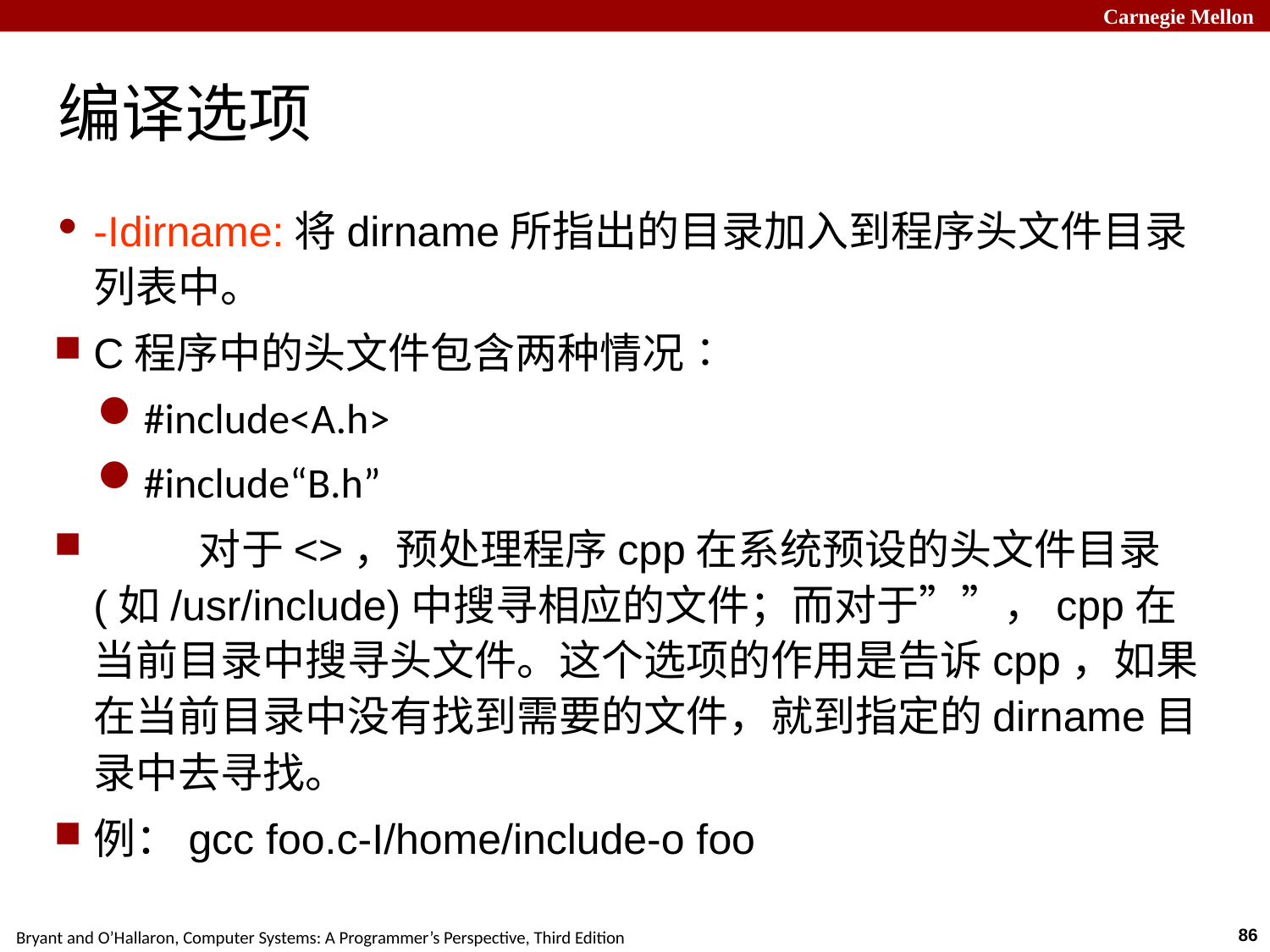

# 编译选项
-Idirname:将dirname所指出的目录加入到程序头文件目录列表中。
C程序中的头文件包含两种情况∶
#include<A.h>
#include“B.h”
          对于<>，预处理程序cpp在系统预设的头文件目录(如/usr/include)中搜寻相应的文件；而对于””，cpp在当前目录中搜寻头文件。这个选项的作用是告诉cpp，如果在当前目录中没有找到需要的文件，就到指定的dirname目录中去寻找。
例：gcc foo.c-I/home/include-o foo